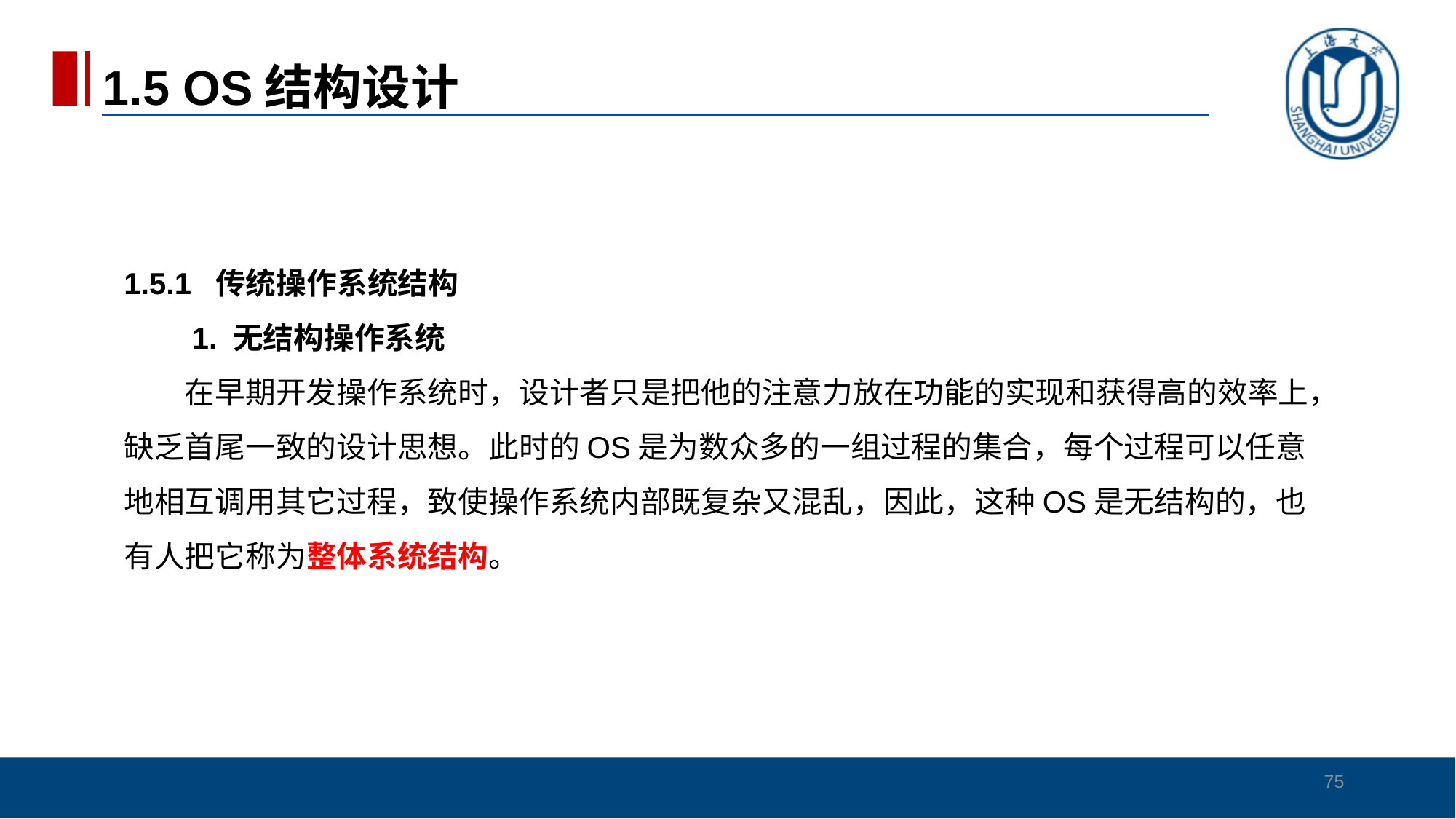

1.5 OS结构设计
# 1.5.1  传统操作系统结构 　　1. 无结构操作系统 　　在早期开发操作系统时，设计者只是把他的注意力放在功能的实现和获得高的效率上，缺乏首尾一致的设计思想。此时的OS是为数众多的一组过程的集合，每个过程可以任意地相互调用其它过程，致使操作系统内部既复杂又混乱，因此，这种OS是无结构的，也有人把它称为整体系统结构。
75